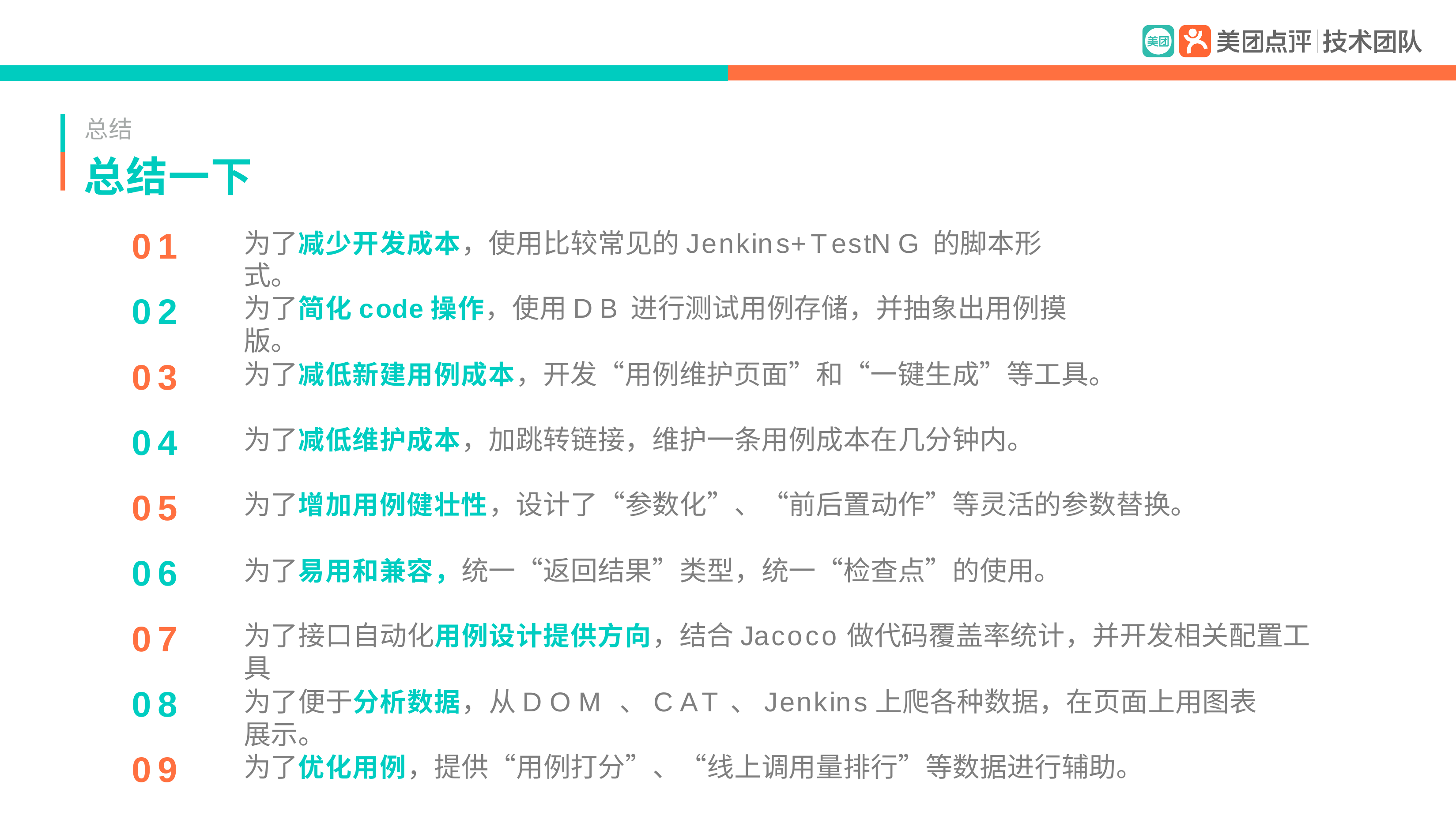

总结
# 总结一下

01
02
03
04
05
06
07
08
09
为了减少开发成本，使用比较常见的Jenkins+TestNG的脚本形式。
为了简化code操作，使用DB进行测试用例存储，并抽象出用例摸版。
为了减低新建用例成本，开发“用例维护页面”和“一键生成”等工具。
为了减低维护成本，加跳转链接，维护一条用例成本在几分钟内。
为了增加用例健壮性，设计了“参数化”、“前后置动作”等灵活的参数替换。
为了易用和兼容，统一“返回结果”类型，统一“检查点”的使用。
为了接口自动化用例设计提供方向，结合Jacoco做代码覆盖率统计，并开发相关配置工具
为了便于分析数据，从DOM、CAT、Jenkins上爬各种数据，在页面上用图表展示。
为了优化用例，提供“用例打分”、“线上调用量排行”等数据进行辅助。